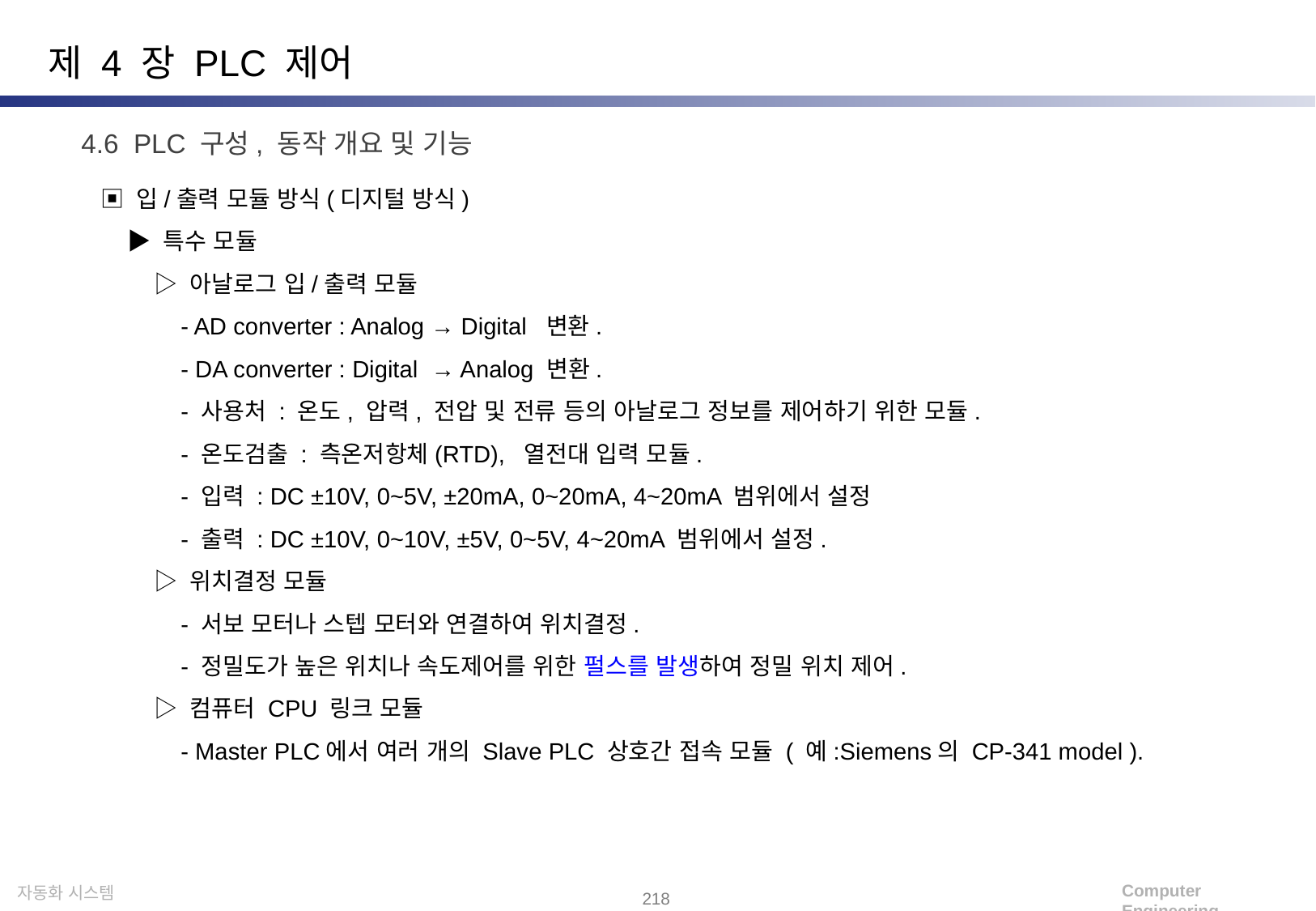

제 4 장 PLC 제어
4.6  PLC 구성, 동작 개요 및 기능
▣ 입/출력 모듈 방식(디지털 방식)
    ▶ 특수 모듈
        ▷ 아날로그 입/출력 모듈
            - AD converter : Analog → Digital  변환.
            - DA converter : Digital  → Analog 변환.
            - 사용처 : 온도, 압력, 전압 및 전류 등의 아날로그 정보를 제어하기 위한 모듈.
            - 온도검출 : 측온저항체(RTD),  열전대 입력 모듈.
            - 입력 : DC ±10V, 0~5V, ±20mA, 0~20mA, 4~20mA 범위에서 설정
            - 출력 : DC ±10V, 0~10V, ±5V, 0~5V, 4~20mA 범위에서 설정.
        ▷ 위치결정 모듈
            - 서보 모터나 스텝 모터와 연결하여 위치결정.
            - 정밀도가 높은 위치나 속도제어를 위한 펄스를 발생하여 정밀 위치 제어.
        ▷ 컴퓨터 CPU 링크 모듈
            - Master PLC에서 여러 개의 Slave PLC 상호간 접속 모듈 ( 예:Siemens의 CP-341 model ).